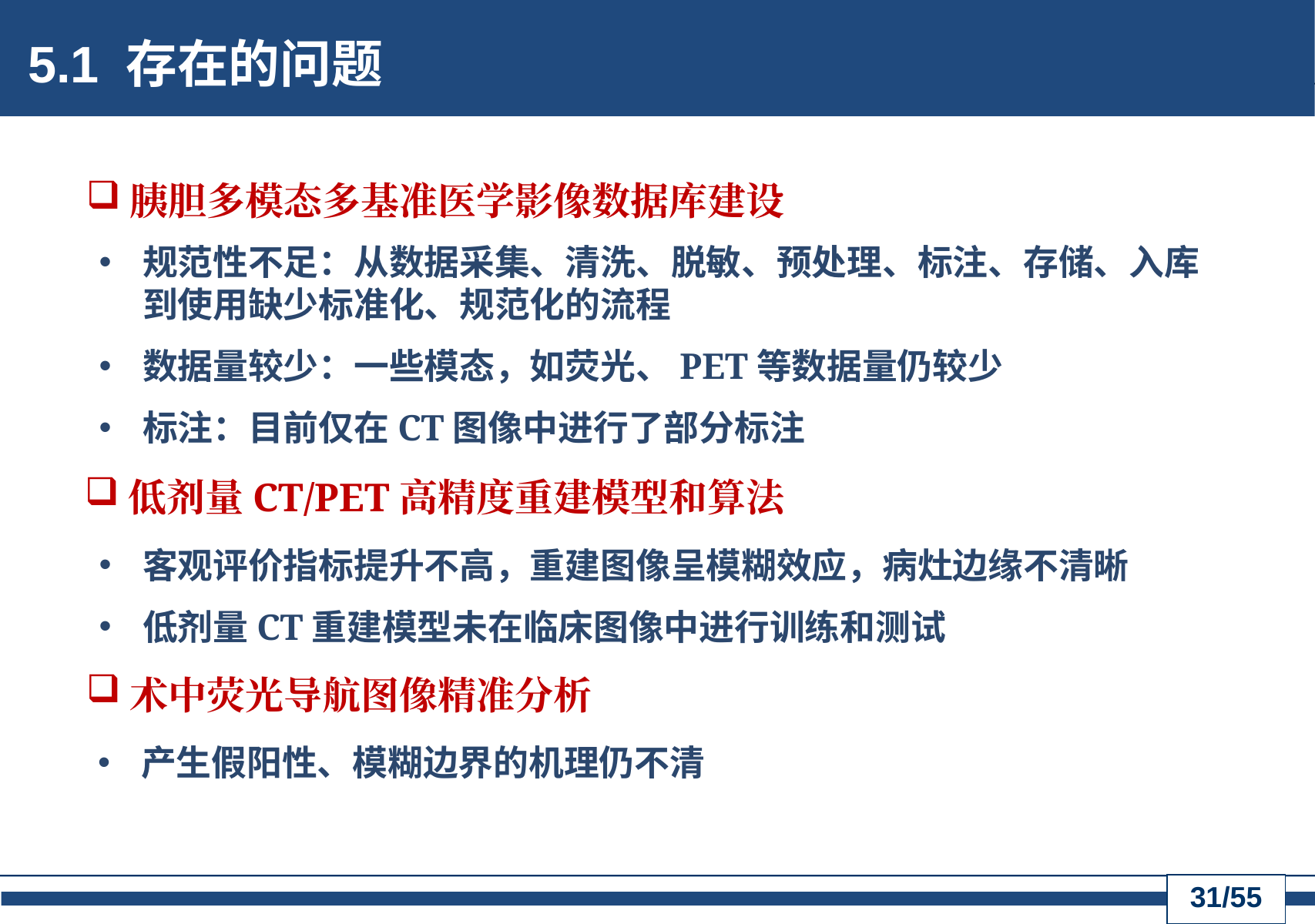

5.1 存在的问题
胰胆多模态多基准医学影像数据库建设
规范性不足：从数据采集、清洗、脱敏、预处理、标注、存储、入库到使用缺少标准化、规范化的流程
数据量较少：一些模态，如荧光、PET等数据量仍较少
标注：目前仅在CT图像中进行了部分标注
低剂量CT/PET高精度重建模型和算法
客观评价指标提升不高，重建图像呈模糊效应，病灶边缘不清晰
低剂量CT重建模型未在临床图像中进行训练和测试
术中荧光导航图像精准分析
产生假阳性、模糊边界的机理仍不清